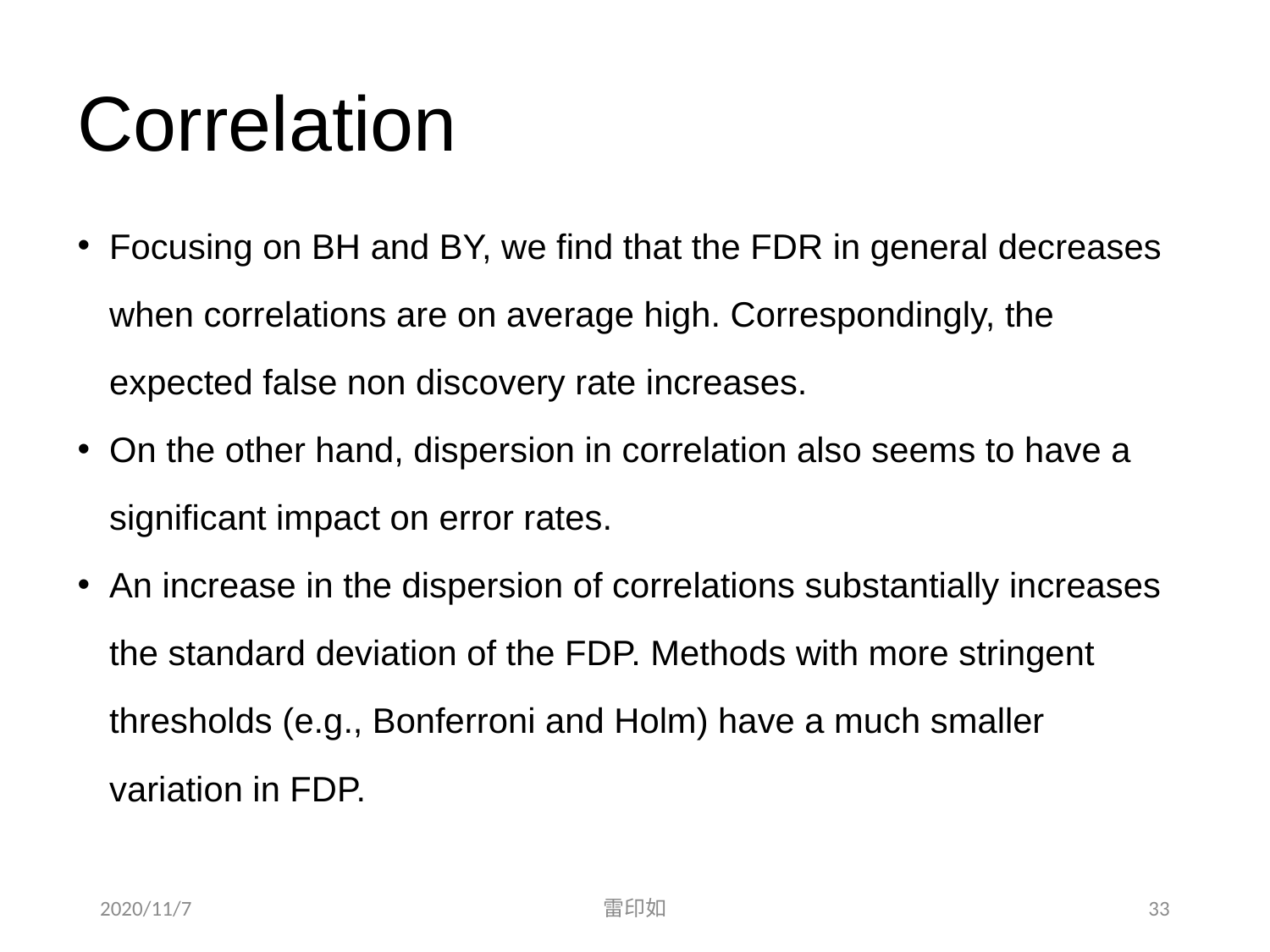

Correlation
Focusing on BH and BY, we find that the FDR in general decreases when correlations are on average high. Correspondingly, the expected false non discovery rate increases.
On the other hand, dispersion in correlation also seems to have a significant impact on error rates.
An increase in the dispersion of correlations substantially increases the standard deviation of the FDP. Methods with more stringent thresholds (e.g., Bonferroni and Holm) have a much smaller variation in FDP.
2020/11/7
雷印如
33